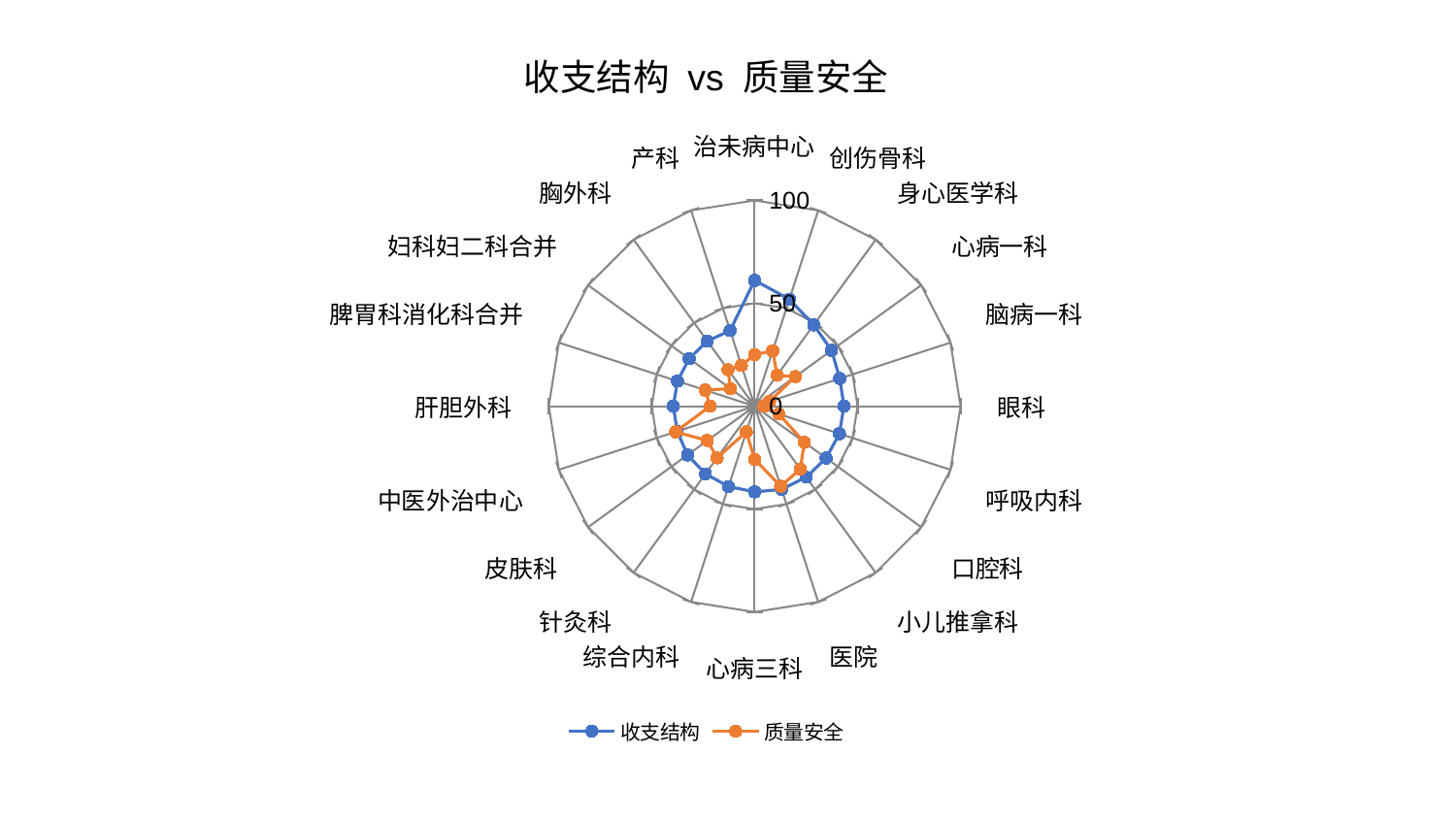

### Chart: 收支结构 vs 质量安全

| Category | 收支结构 | 质量安全 |
|---|---|---|
| 治未病中心 | 61.11345580211096 | 25.014481645546105 |
| 创伤骨科 | 54.645696249781146 | 28.298146401657817 |
| 身心医学科 | 48.81303874103321 | 18.578064916456505 |
| 心病一科 | 46.19640531632129 | 24.426547288518755 |
| 脑病一科 | 43.47909838589435 | 7.617088760446256 |
| 眼科 | 43.37784866932327 | 4.524439890067168 |
| 呼吸内科 | 43.287004082647975 | 12.314559589270898 |
| 口腔科 | 42.92092925279742 | 29.84863951627377 |
| 小儿推拿科 | 42.6342351006775 | 37.789039028156495 |
| 医院 | 42.5303623361795 | 40.88118051619231 |
| 心病三科 | 41.645851082816876 | 25.84317487111884 |
| 综合内科 | 41.02150228921415 | 13.140856979096208 |
| 针灸科 | 40.653527170839524 | 31.016212884816035 |
| 皮肤科 | 40.32885575605655 | 28.398808952392194 |
| 中医外治中心 | 39.57336064406432 | 40.43663401332797 |
| 肝胆外科 | 39.50543749816339 | 21.58237896597219 |
| 脾胃科消化科合并 | 39.438940790077815 | 25.2796519604314 |
| 妇科妇二科合并 | 39.328907116078966 | 14.42602951782404 |
| 胸外科 | 39.105390915311226 | 21.970418409299754 |
| 产科 | 38.62366263877757 | 20.842180129549124 |
67